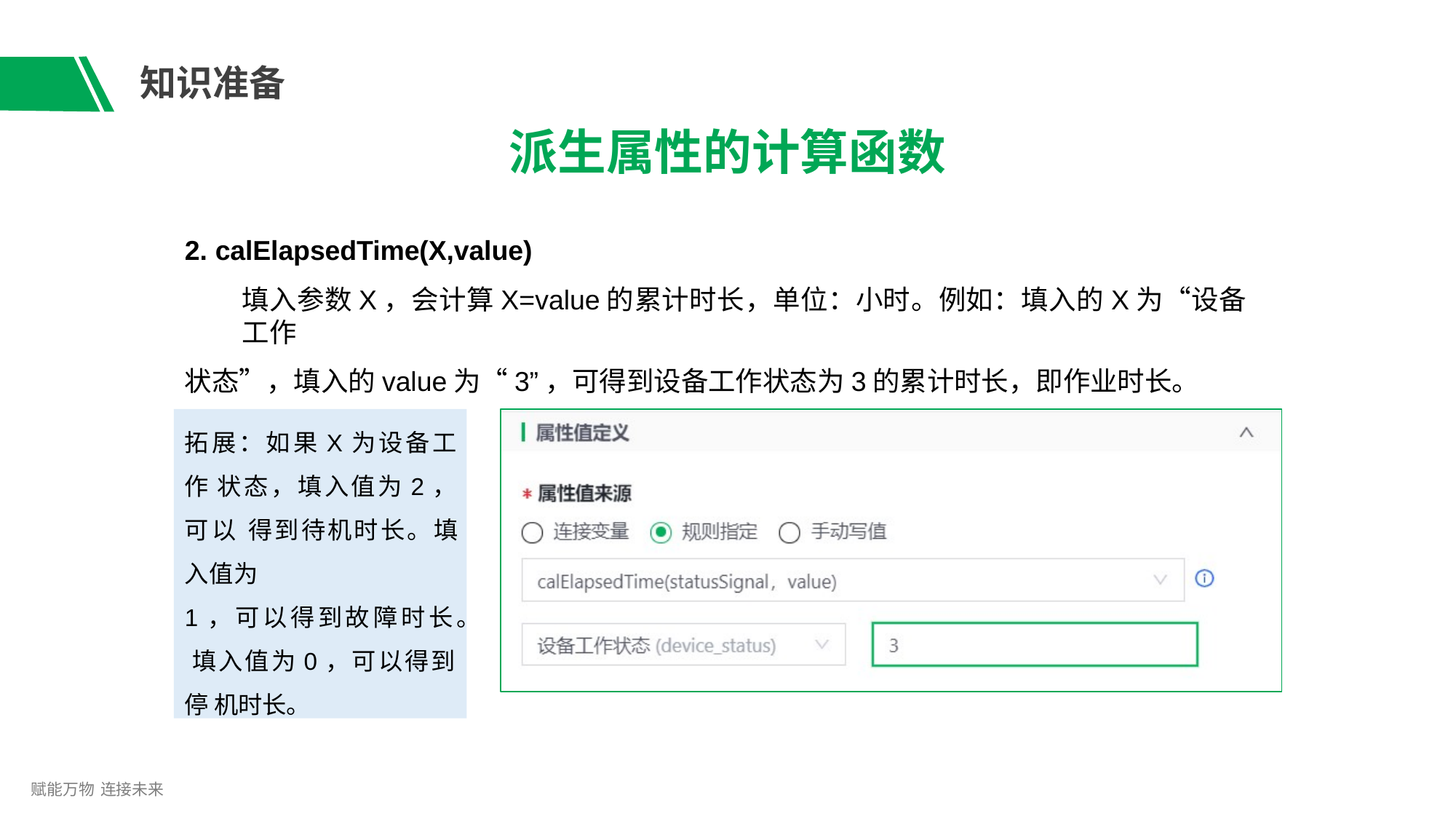

# 知识准备
派生属性的计算函数
2. calElapsedTime(X,value)
填入参数X，会计算X=value的累计时长，单位：小时。例如：填入的X为“设备工作
状态”，填入的value为“3”，可得到设备工作状态为3的累计时长，即作业时长。
拓展：如果X为设备工作 状态，填入值为2，可以 得到待机时长。填入值为
1，可以得到故障时长。 填入值为0，可以得到停 机时长。

赋能万物 连接未来